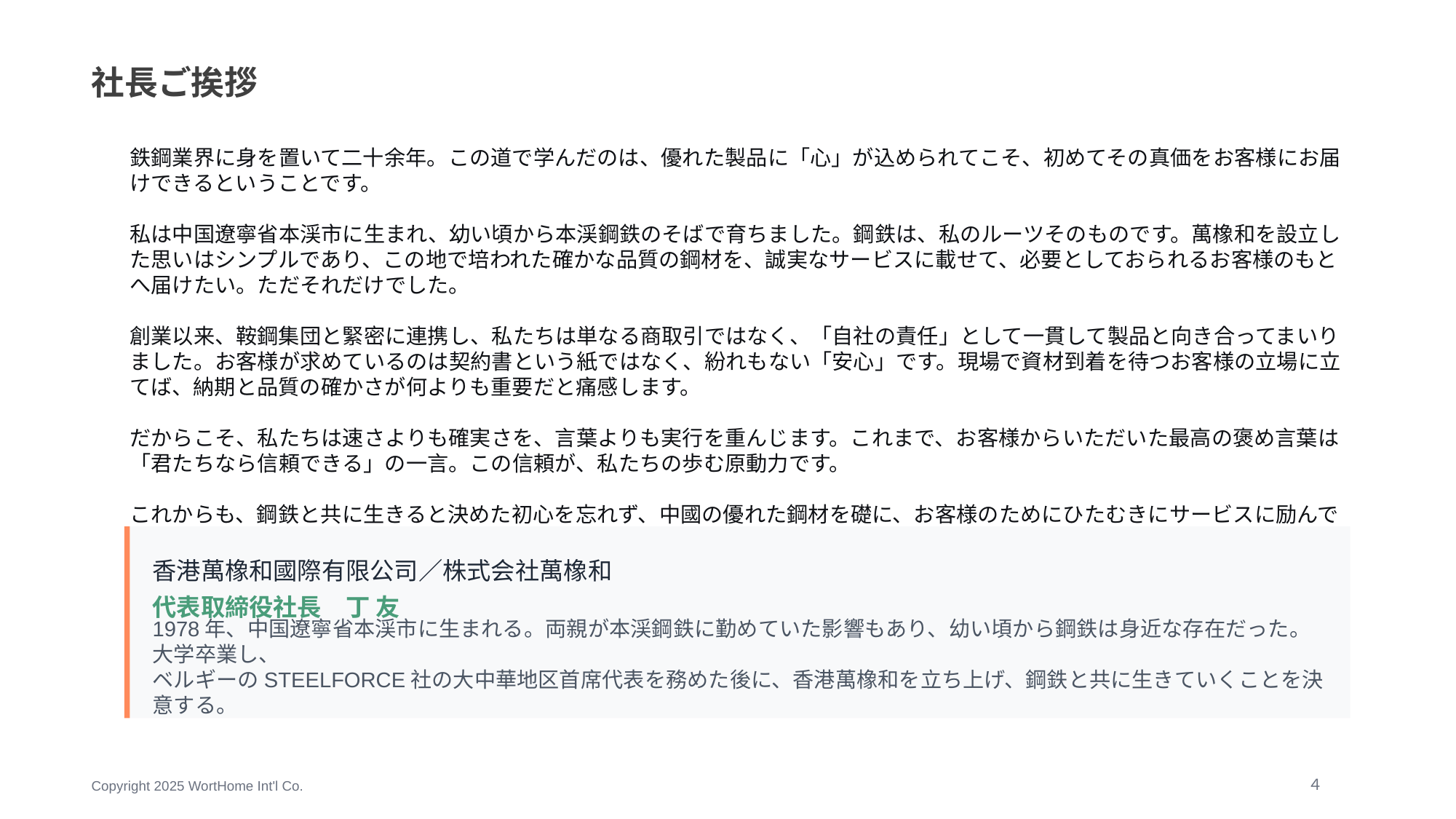

社長ご挨拶
鉄鋼業界に身を置いて二十余年。この道で学んだのは、優れた製品に「心」が込められてこそ、初めてその真価をお客様にお届けできるということです。

私は中国遼寧省本渓市に生まれ、幼い頃から本渓鋼鉄のそばで育ちました。鋼鉄は、私のルーツそのものです。萬橡和を設立した思いはシンプルであり、この地で培われた確かな品質の鋼材を、誠実なサービスに載せて、必要としておられるお客様のもとへ届けたい。ただそれだけでした。

創業以来、鞍鋼集団と緊密に連携し、私たちは単なる商取引ではなく、「自社の責任」として一貫して製品と向き合ってまいりました。お客様が求めているのは契約書という紙ではなく、紛れもない「安心」です。現場で資材到着を待つお客様の立場に立てば、納期と品質の確かさが何よりも重要だと痛感します。

だからこそ、私たちは速さよりも確実さを、言葉よりも実行を重んじます。これまで、お客様からいただいた最高の褒め言葉は「君たちなら信頼できる」の一言。この信頼が、私たちの歩む原動力です。

これからも、鋼鉄と共に生きると決めた初心を忘れず、中國の優れた鋼材を礎に、お客様のためにひたむきにサービスに励んでまいります。

香港萬橡和國際有限公司／株式会社萬橡和
代表取締役社長　丁 友
1978年、中国遼寧省本渓市に生まれる。両親が本渓鋼鉄に勤めていた影響もあり、幼い頃から鋼鉄は身近な存在だった。大学卒業し、
ベルギーのSTEELFORCE社の大中華地区首席代表を務めた後に、香港萬橡和を立ち上げ、鋼鉄と共に生きていくことを決意する。
４
Copyright 2025 WortHome Int'l Co.